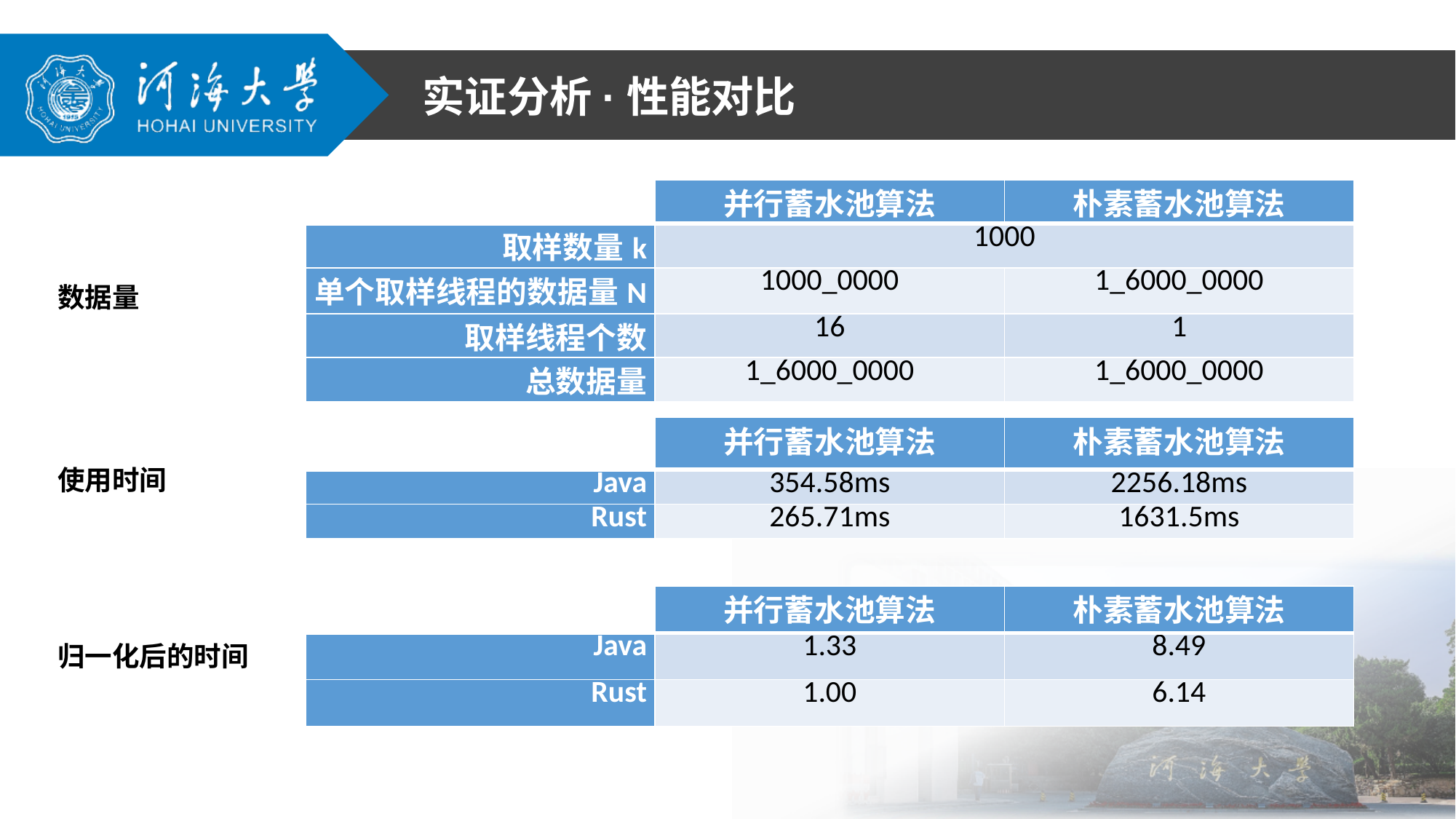

实证分析·性能对比
|  | 并行蓄水池算法 | 朴素蓄水池算法 |
| --- | --- | --- |
| 取样数量k | 1000 |  |
| 单个取样线程的数据量N | 1000\_0000 | 1\_6000\_0000 |
| 取样线程个数 | 16 | 1 |
| 总数据量 | 1\_6000\_0000 | 1\_6000\_0000 |
数据量
|  | 并行蓄水池算法 | 朴素蓄水池算法 |
| --- | --- | --- |
| Java | 354.58ms | 2256.18ms |
| Rust | 265.71ms | 1631.5ms |
使用时间
|  | 并行蓄水池算法 | 朴素蓄水池算法 |
| --- | --- | --- |
| Java | 1.33 | 8.49 |
| Rust | 1.00 | 6.14 |
归一化后的时间